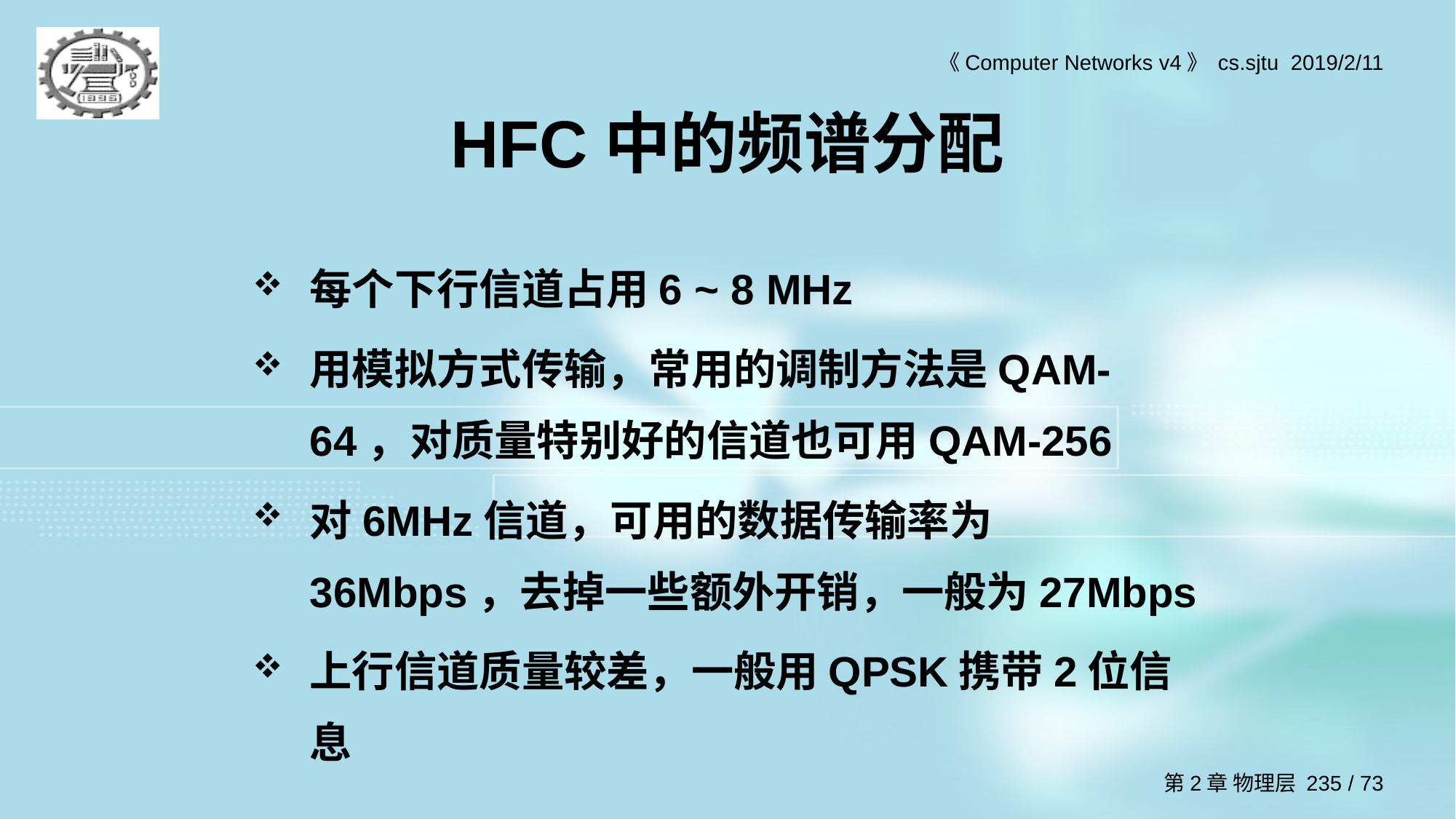

# HFC中的频谱分配
每个下行信道占用6 ~ 8 MHz
用模拟方式传输，常用的调制方法是QAM-64，对质量特别好的信道也可用QAM-256
对6MHz信道，可用的数据传输率为36Mbps，去掉一些额外开销，一般为27Mbps
上行信道质量较差，一般用QPSK携带2位信息